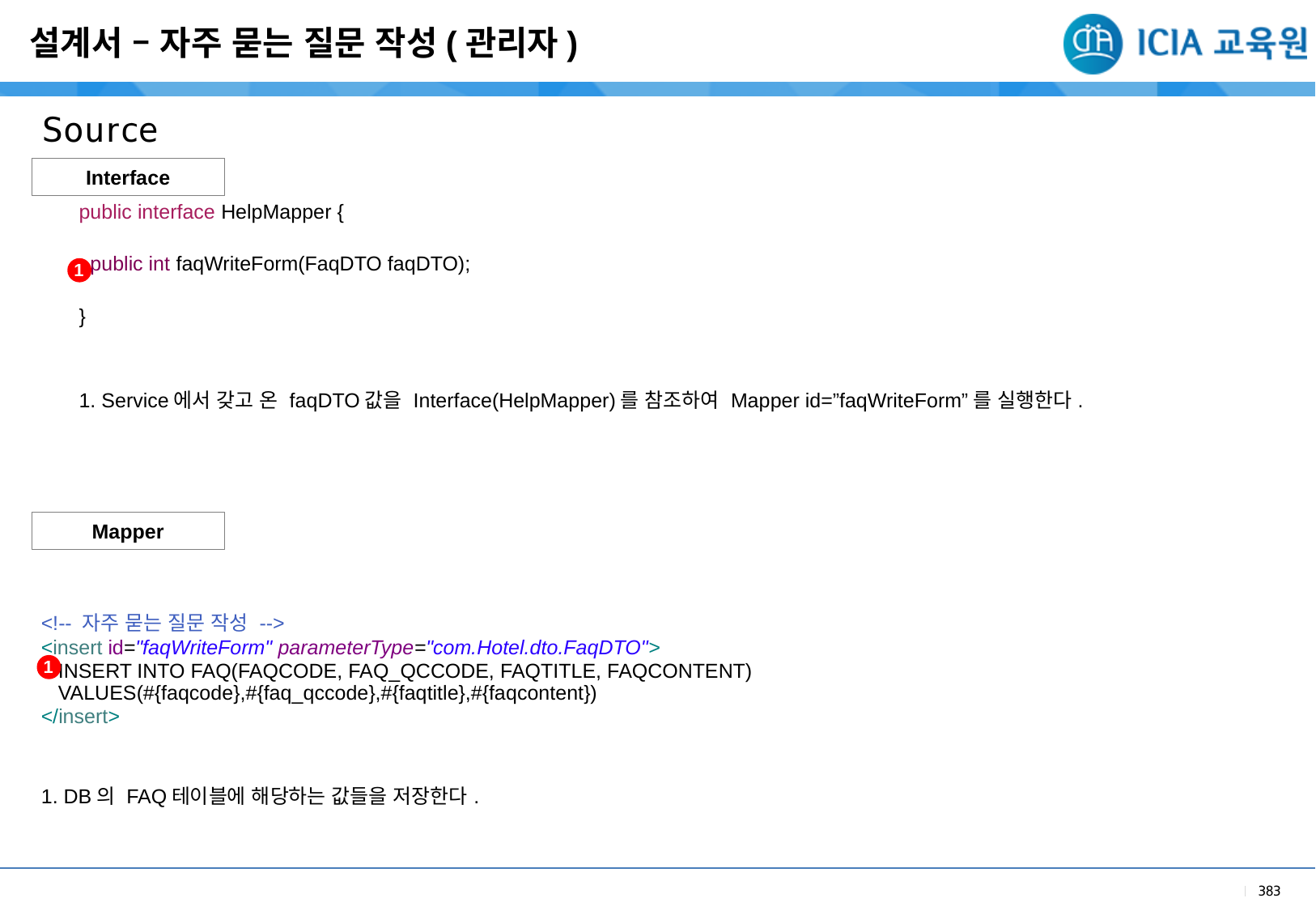

설계서 – 자주 묻는 질문 작성(관리자)
Source
Interface
| public interface HelpMapper { public int faqWriteForm(FaqDTO faqDTO); } |
| --- |
| 1. Service에서 갖고 온 faqDTO값을 Interface(HelpMapper)를 참조하여 Mapper id=”faqWriteForm”를 실행한다. |
1

Mapper
| <!-- 자주 묻는 질문 작성 --> <insert id="faqWriteForm" parameterType="com.Hotel.dto.FaqDTO"> INSERT INTO FAQ(FAQCODE, FAQ\_QCCODE, FAQTITLE, FAQCONTENT) VALUES(#{faqcode},#{faq\_qccode},#{faqtitle},#{faqcontent}) </insert> |
| --- |
| 1. DB의 FAQ테이블에 해당하는 값들을 저장한다. |
1